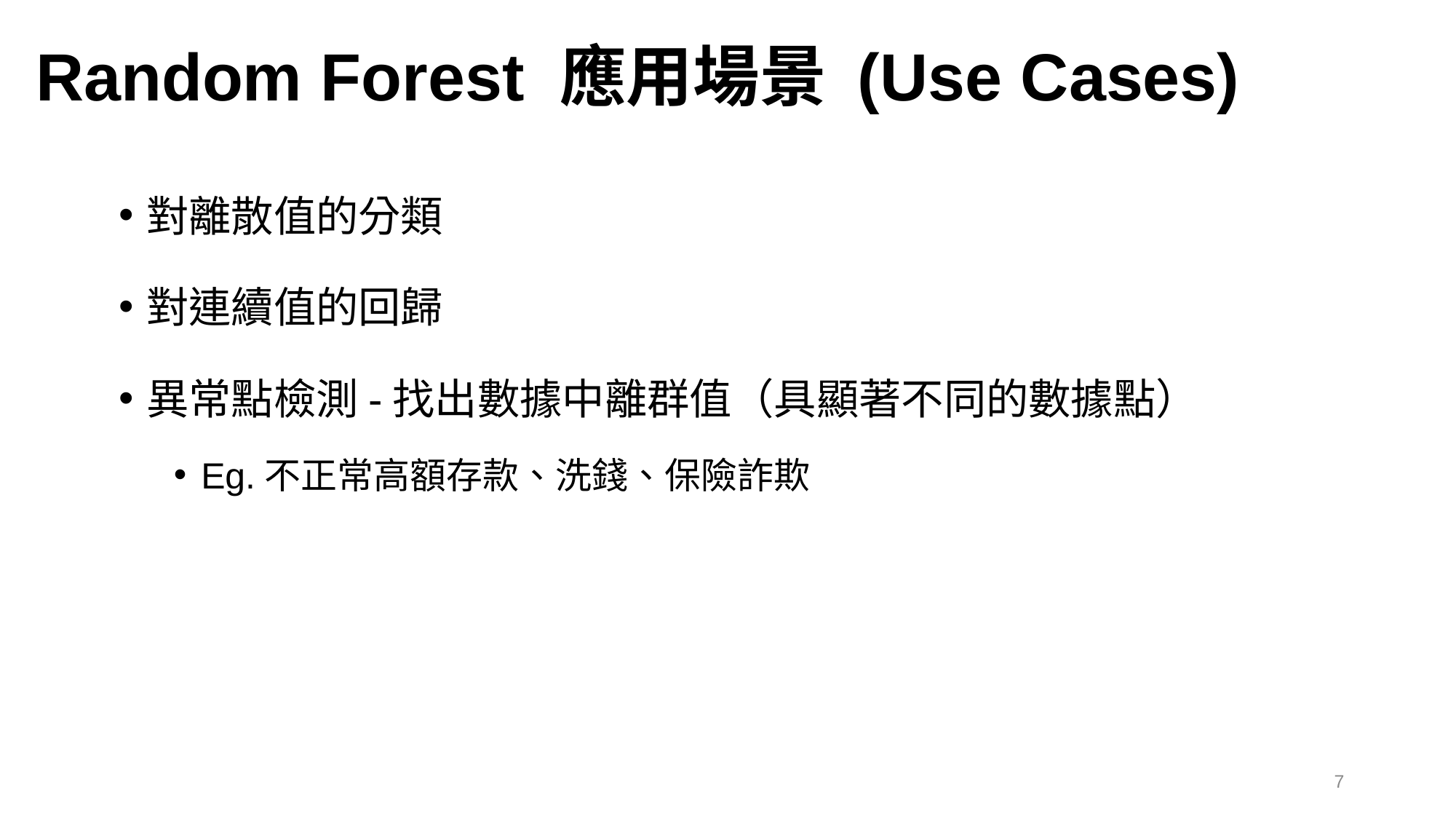

Random Forest 應用場景 (Use Cases)
對離散值的分類
對連續值的回歸
異常點檢測-找出數據中離群值（具顯著不同的數據點）
Eg.不正常高額存款、洗錢、保險詐欺
7